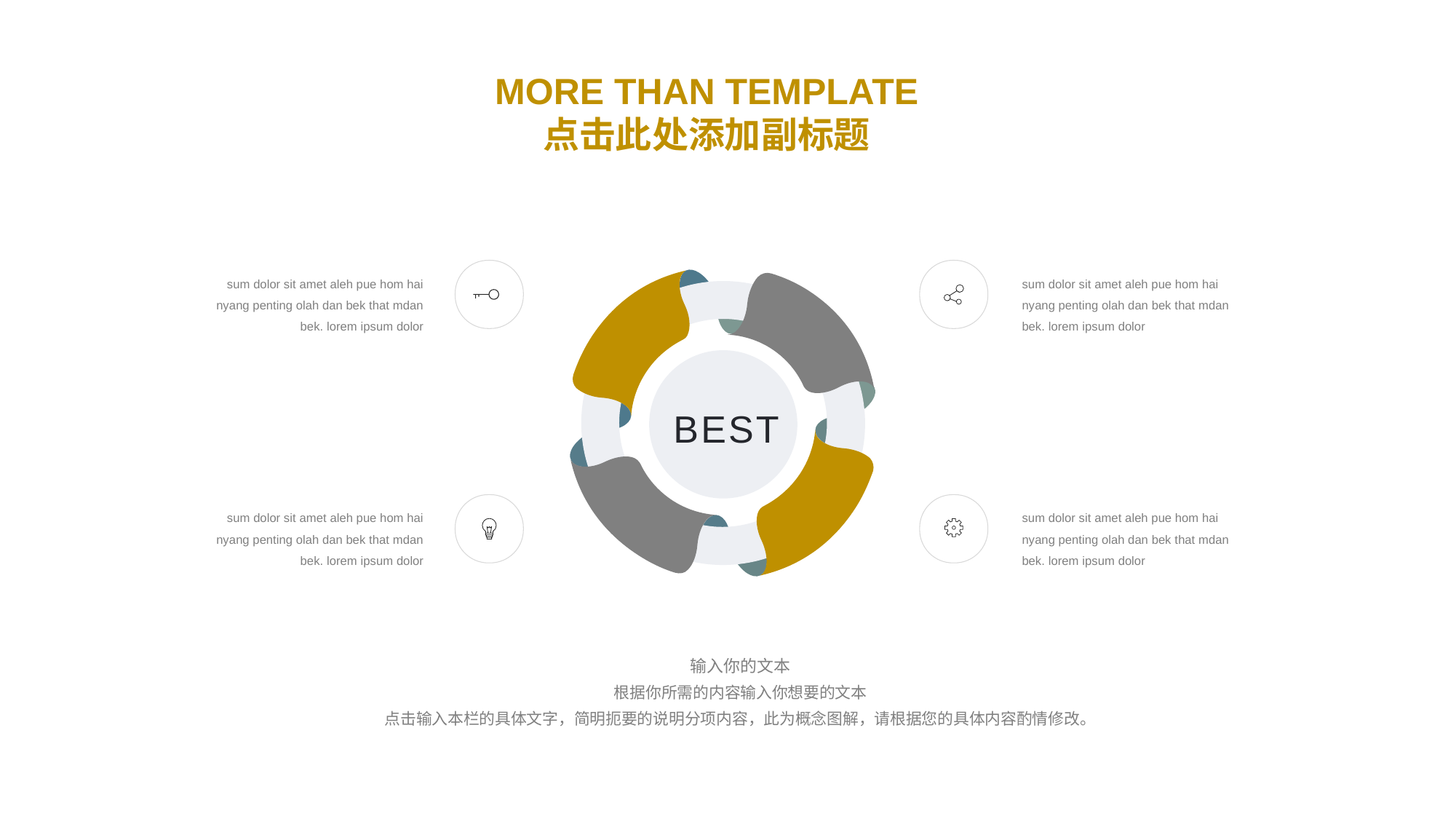

MORE THAN TEMPLATE
点击此处添加副标题

sum dolor sit amet aleh pue hom hai nyang penting olah dan bek that mdan bek. lorem ipsum dolor
sum dolor sit amet aleh pue hom hai nyang penting olah dan bek that mdan bek. lorem ipsum dolor

BEST

sum dolor sit amet aleh pue hom hai nyang penting olah dan bek that mdan bek. lorem ipsum dolor
sum dolor sit amet aleh pue hom hai nyang penting olah dan bek that mdan bek. lorem ipsum dolor

输入你的文本
根据你所需的内容输入你想要的文本
点击输入本栏的具体文字，简明扼要的说明分项内容，此为概念图解，请根据您的具体内容酌情修改。